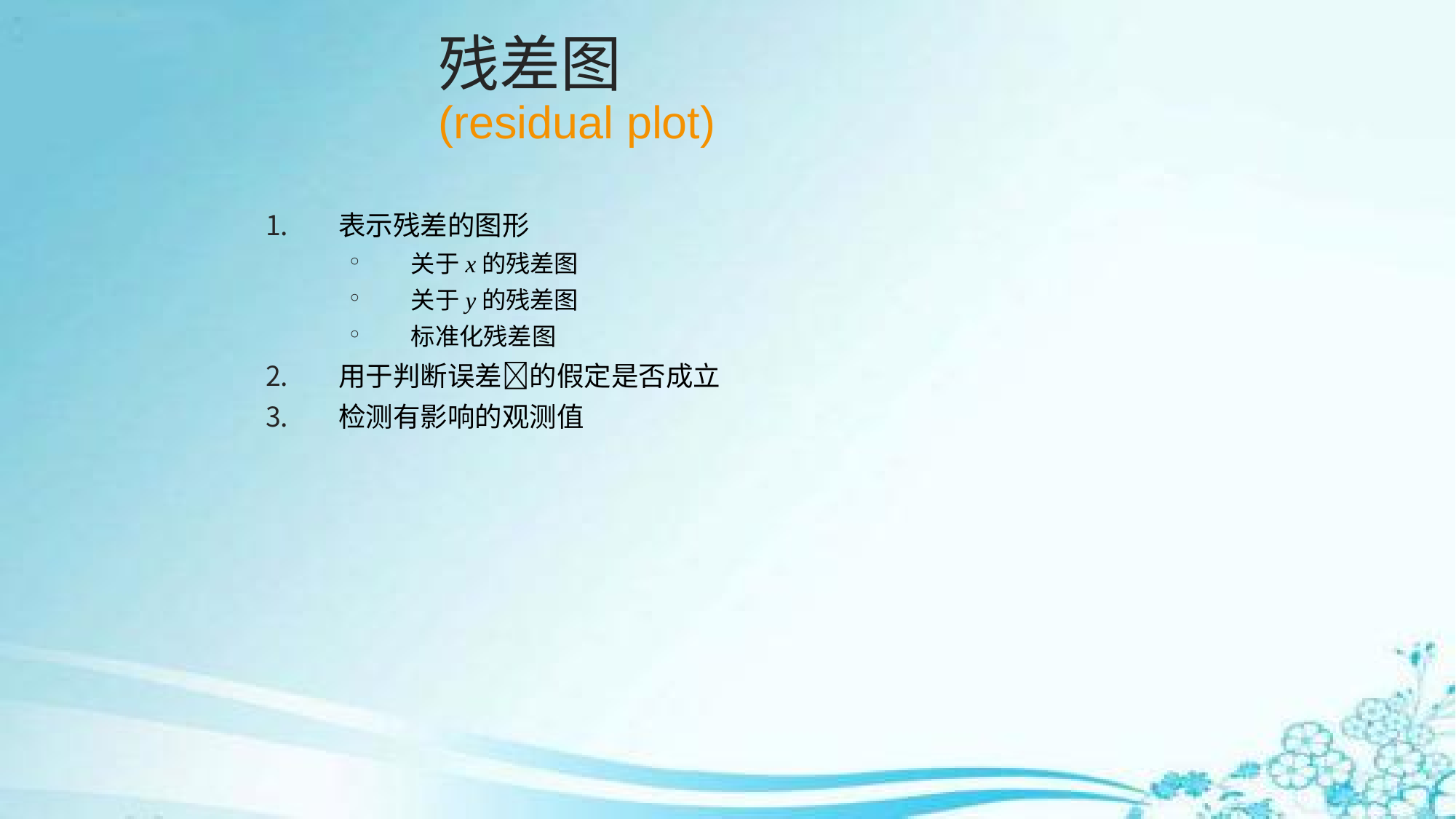

# 残差图 (residual plot)
表示残差的图形
关于x的残差图
关于y的残差图
标准化残差图
用于判断误差ε的假定是否成立
检测有影响的观测值